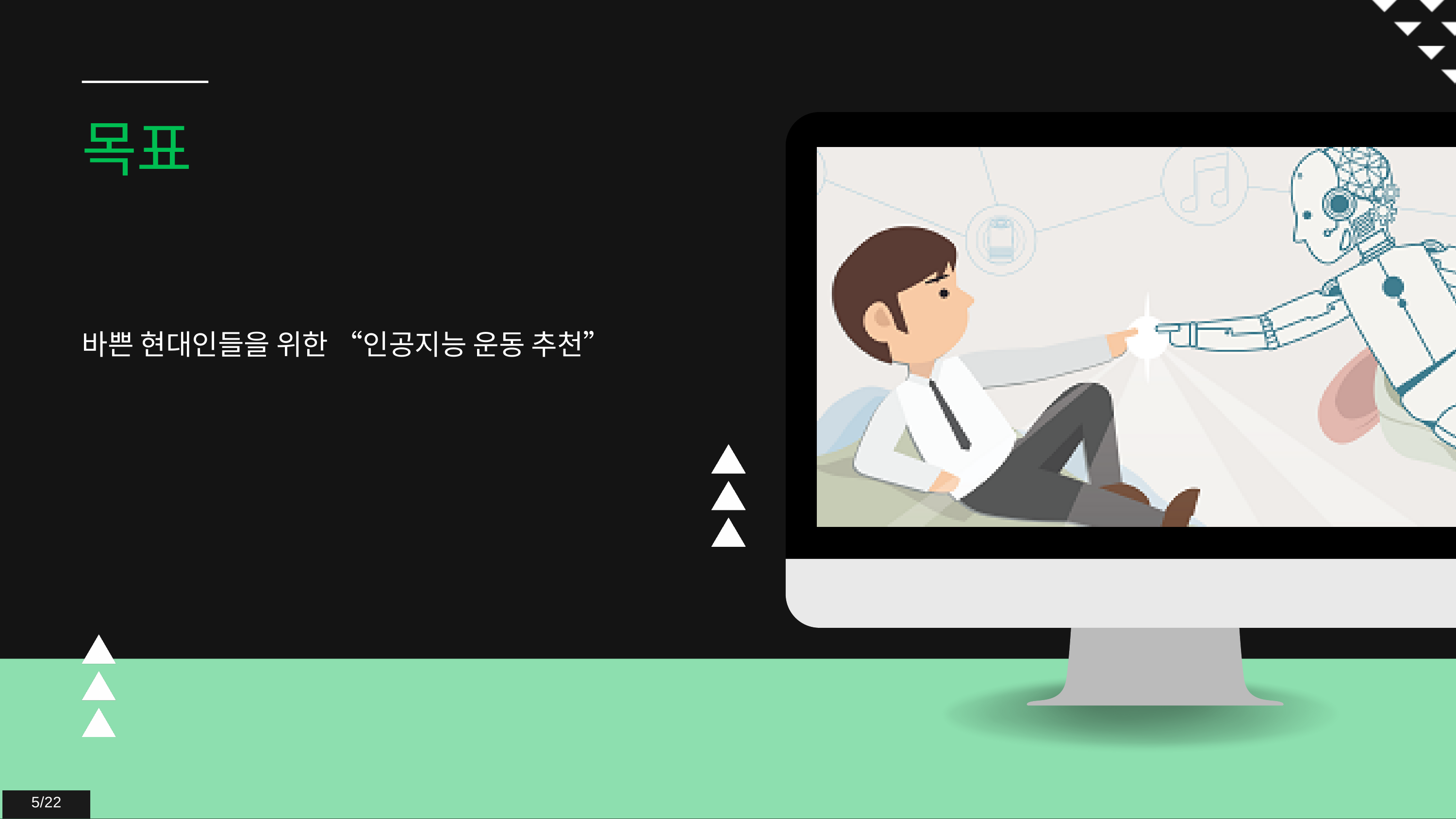

목표
바쁜 현대인들을 위한 “인공지능 운동 추천”

5/22